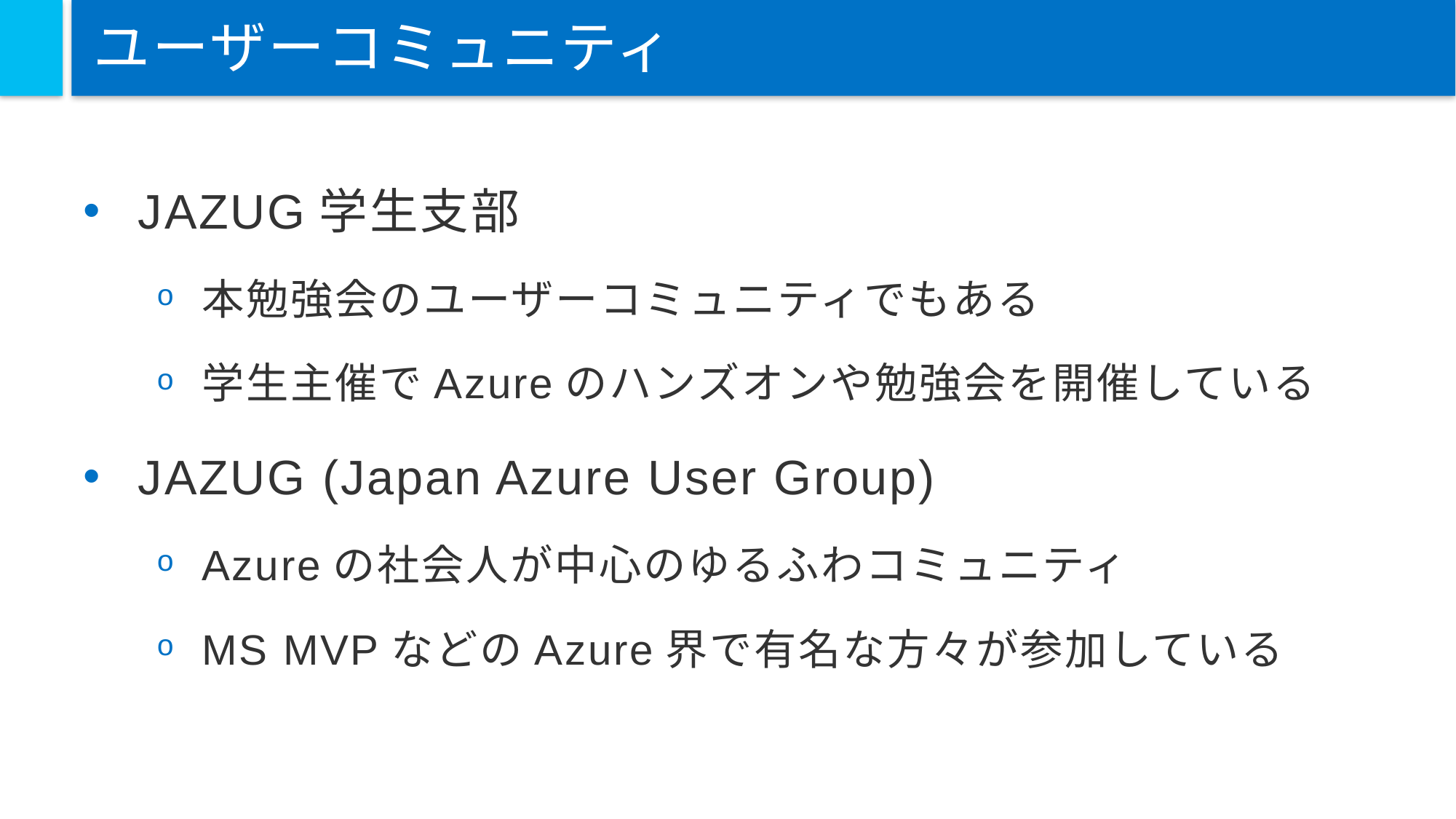

# ユーザーコミュニティ
JAZUG学生支部
本勉強会のユーザーコミュニティでもある
学生主催でAzureのハンズオンや勉強会を開催している
JAZUG (Japan Azure User Group)
Azureの社会人が中心のゆるふわコミュニティ
MS MVPなどのAzure界で有名な方々が参加している